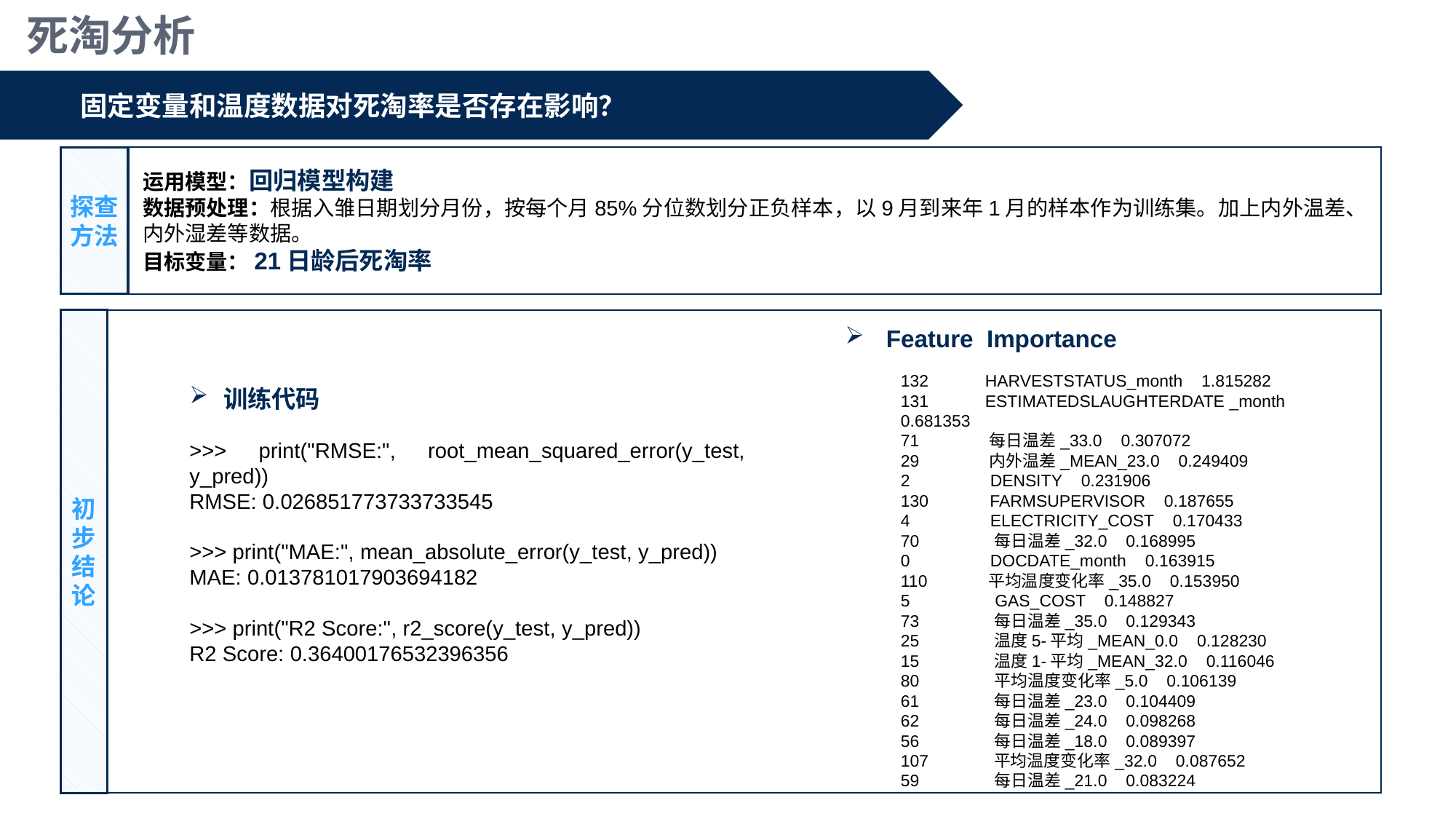

死淘分析

固定变量和温度数据对死淘率是否存在影响？

探查方法

运用模型：回归模型构建
数据预处理：根据入雏日期划分月份，按每个月85%分位数划分正负样本，以9月到来年1月的样本作为训练集。加上内外温差、内外湿差等数据。
目标变量：21日龄后死淘率
初步结论

Feature  Importance
132            HARVESTSTATUS_month    1.815282
131            ESTIMATEDSLAUGHTERDATE _month    0.681353
71              每日温差_33.0    0.307072
29              内外温差_MEAN_23.0    0.249409
2                 DENSITY    0.231906
130             FARMSUPERVISOR    0.187655
4                 ELECTRICITY_COST    0.170433
70               每日温差_32.0    0.168995
0                 DOCDATE_month    0.163915
110            平均温度变化率_35.0    0.153950
5                  GAS_COST    0.148827
73               每日温差_35.0    0.129343
25               温度5-平均_MEAN_0.0    0.128230
15               温度1-平均_MEAN_32.0    0.116046
80               平均温度变化率_5.0    0.106139
61               每日温差_23.0    0.104409
62               每日温差_24.0    0.098268
56               每日温差_18.0    0.089397
107             平均温度变化率_32.0    0.087652
59               每日温差_21.0    0.083224
训练代码
>>> print("RMSE:", root_mean_squared_error(y_test, y_pred))
RMSE: 0.026851773733733545

>>> print("MAE:", mean_absolute_error(y_test, y_pred))
MAE: 0.013781017903694182

>>> print("R2 Score:", r2_score(y_test, y_pred))
R2 Score: 0.36400176532396356